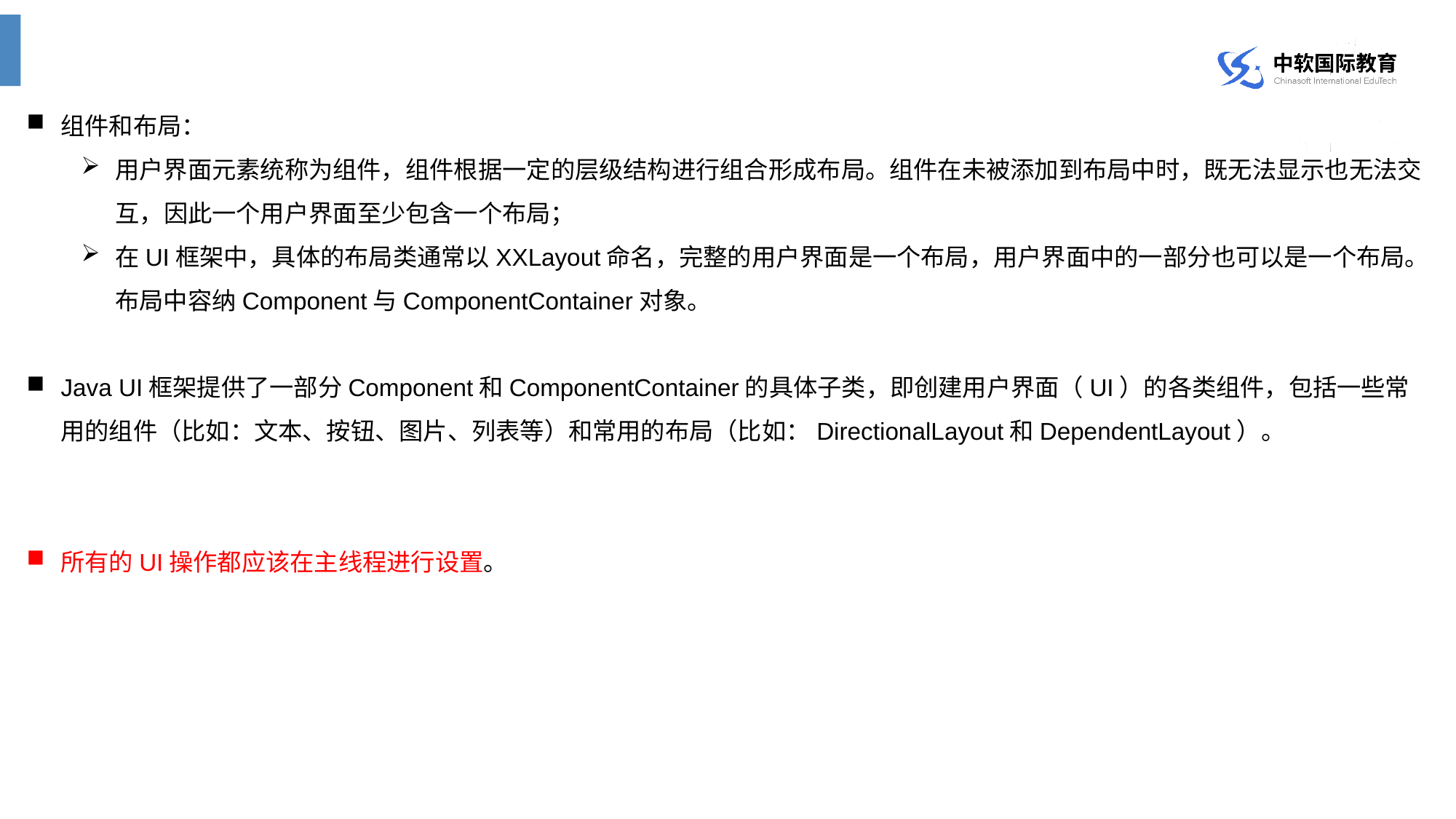

组件和布局：
用户界面元素统称为组件，组件根据一定的层级结构进行组合形成布局。组件在未被添加到布局中时，既无法显示也无法交互，因此一个用户界面至少包含一个布局；
在UI框架中，具体的布局类通常以XXLayout命名，完整的用户界面是一个布局，用户界面中的一部分也可以是一个布局。布局中容纳Component与ComponentContainer对象。

Java UI框架提供了一部分Component和ComponentContainer的具体子类，即创建用户界面（UI）的各类组件，包括一些常用的组件（比如：文本、按钮、图片、列表等）和常用的布局（比如：DirectionalLayout和DependentLayout）。

所有的UI操作都应该在主线程进行设置。